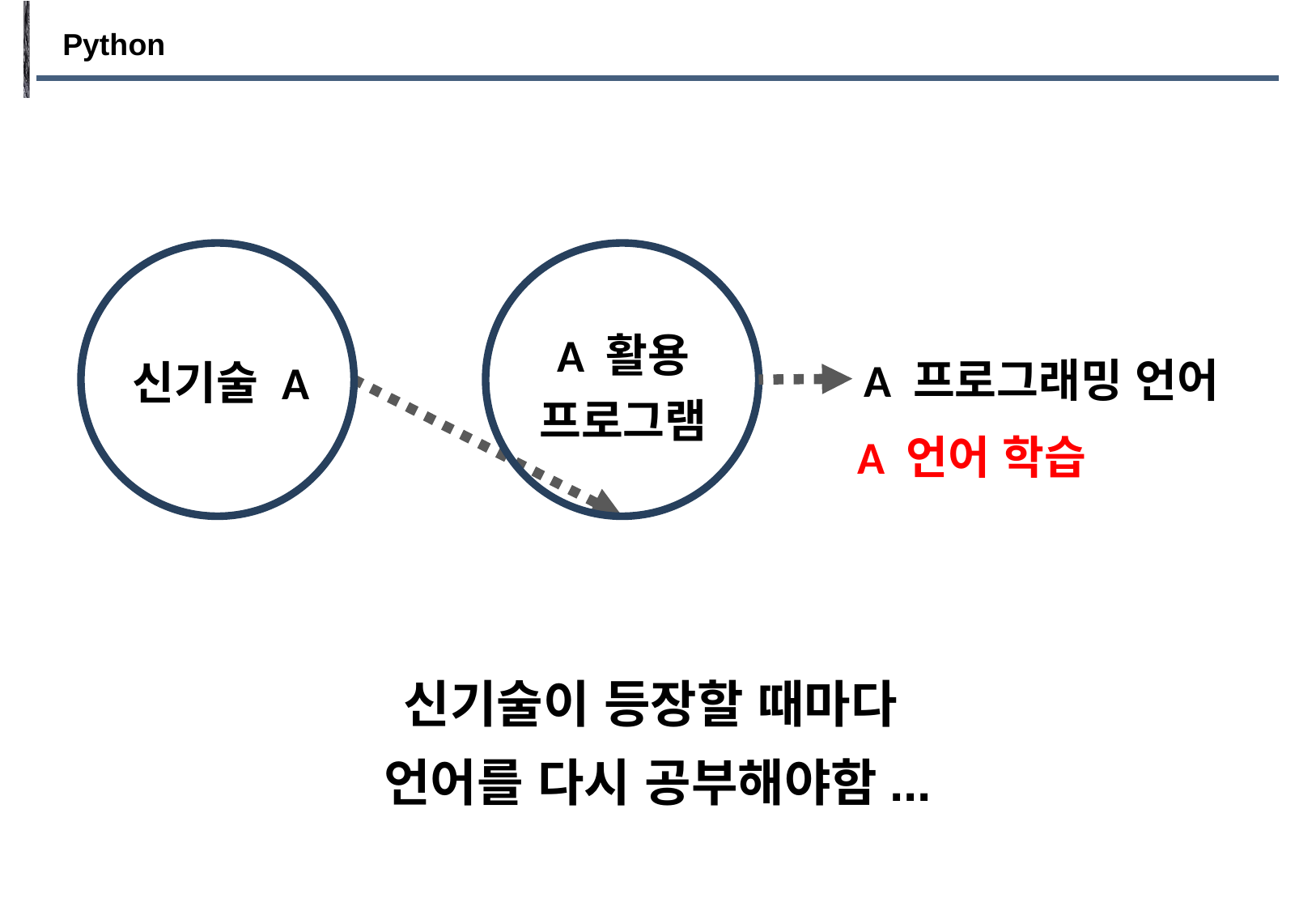

Python

신기술 A

A 활용
프로그램
A 프로그래밍 언어
A 언어 학습
신기술이 등장할 때마다
언어를 다시 공부해야함...